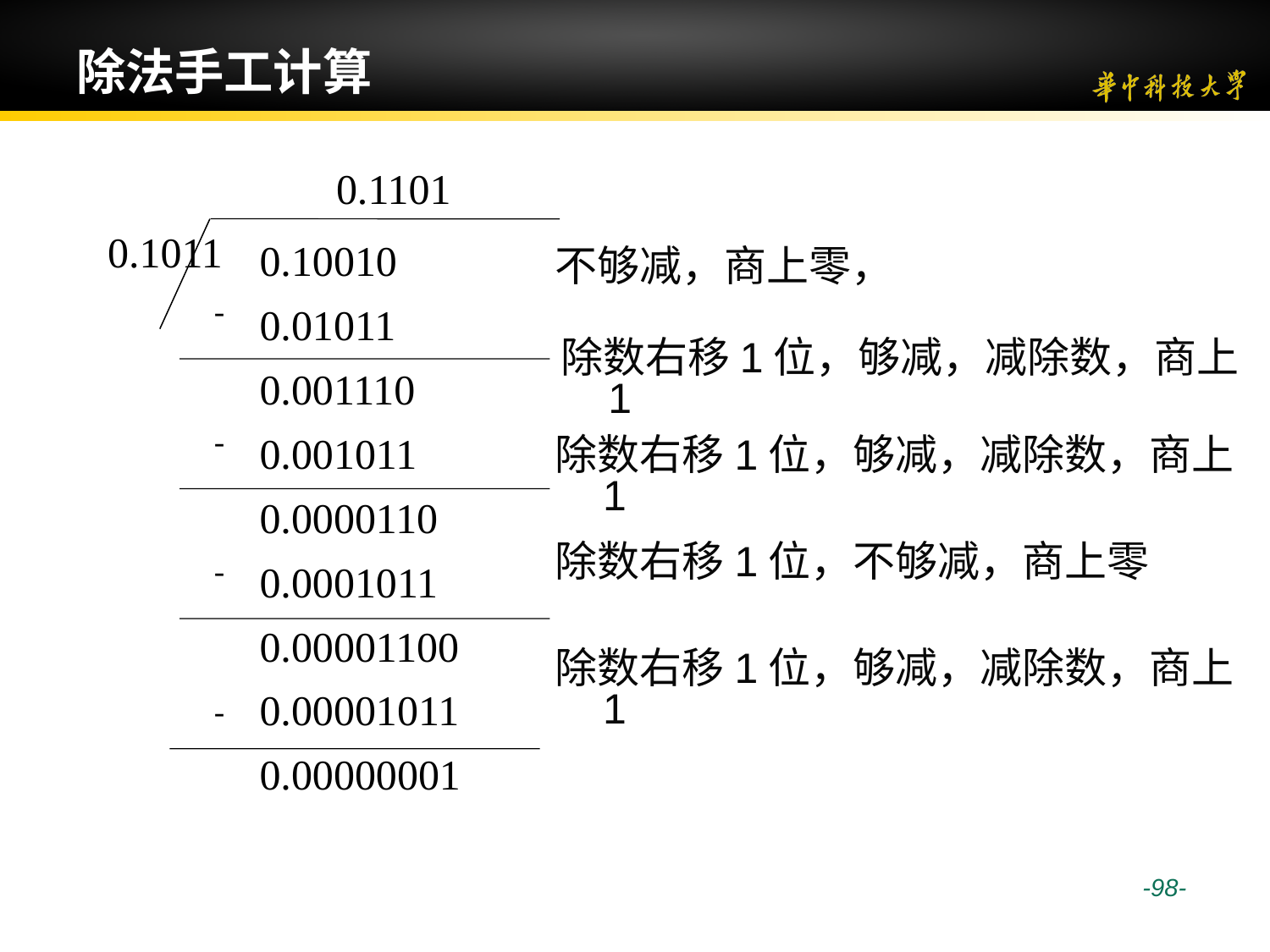

# 除法手工计算
0.1101

0.1011
0.10010
0.01011
0.001110
0.001011
0.0000110
0.0001011
0.00001100
0.00001011
0.00000001
不够减，商上零，
-
除数右移1位，够减，减除数，商上1

-
除数右移1位，够减，减除数，商上1

除数右移1位，不够减，商上零
-

除数右移1位，够减，减除数，商上1
-

 -98-